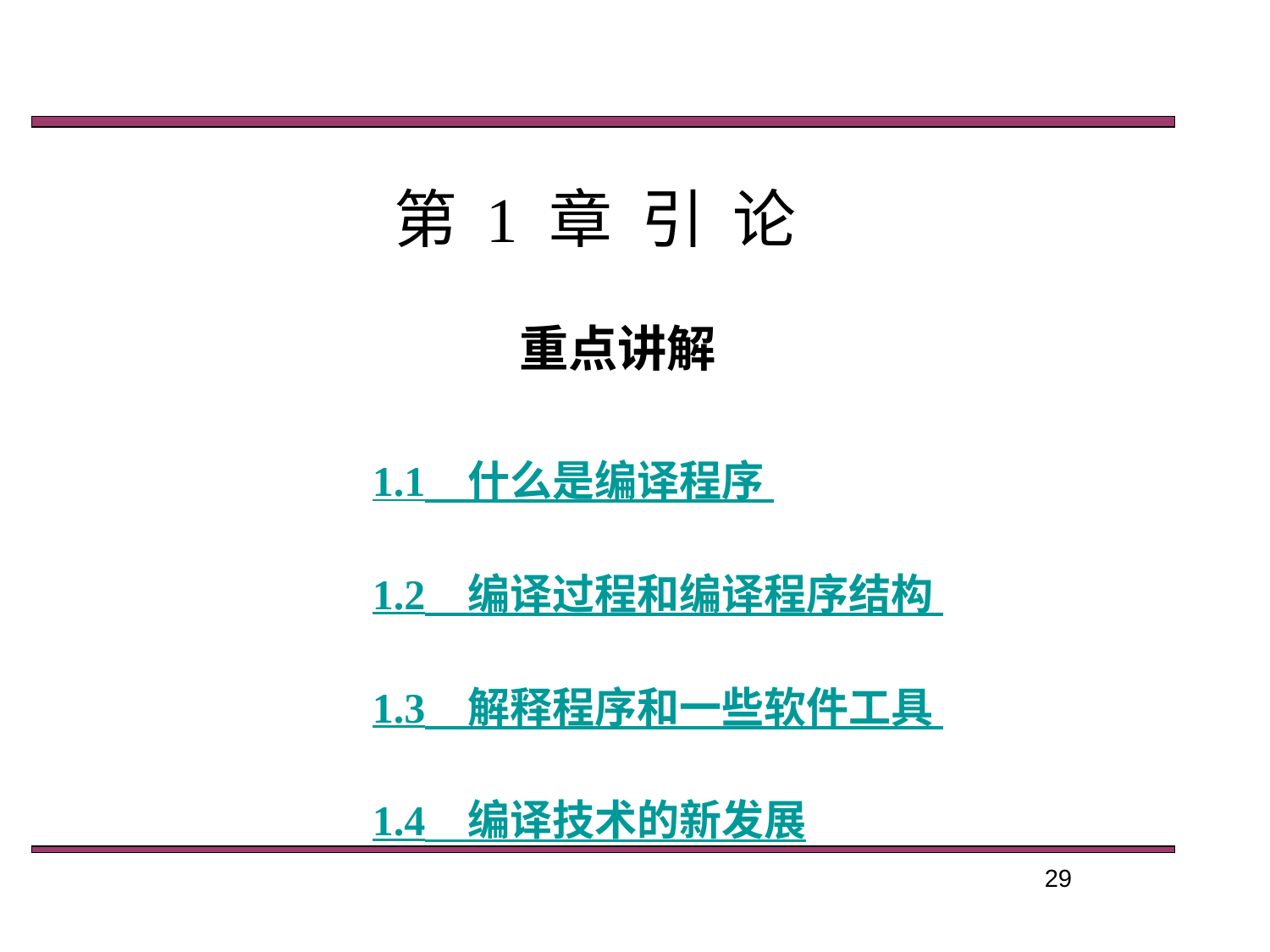

第 1 章  引  论
重点讲解
1.1　什么是编译程序
1.2　编译过程和编译程序结构
1.3　解释程序和一些软件工具
1.4　编译技术的新发展
29